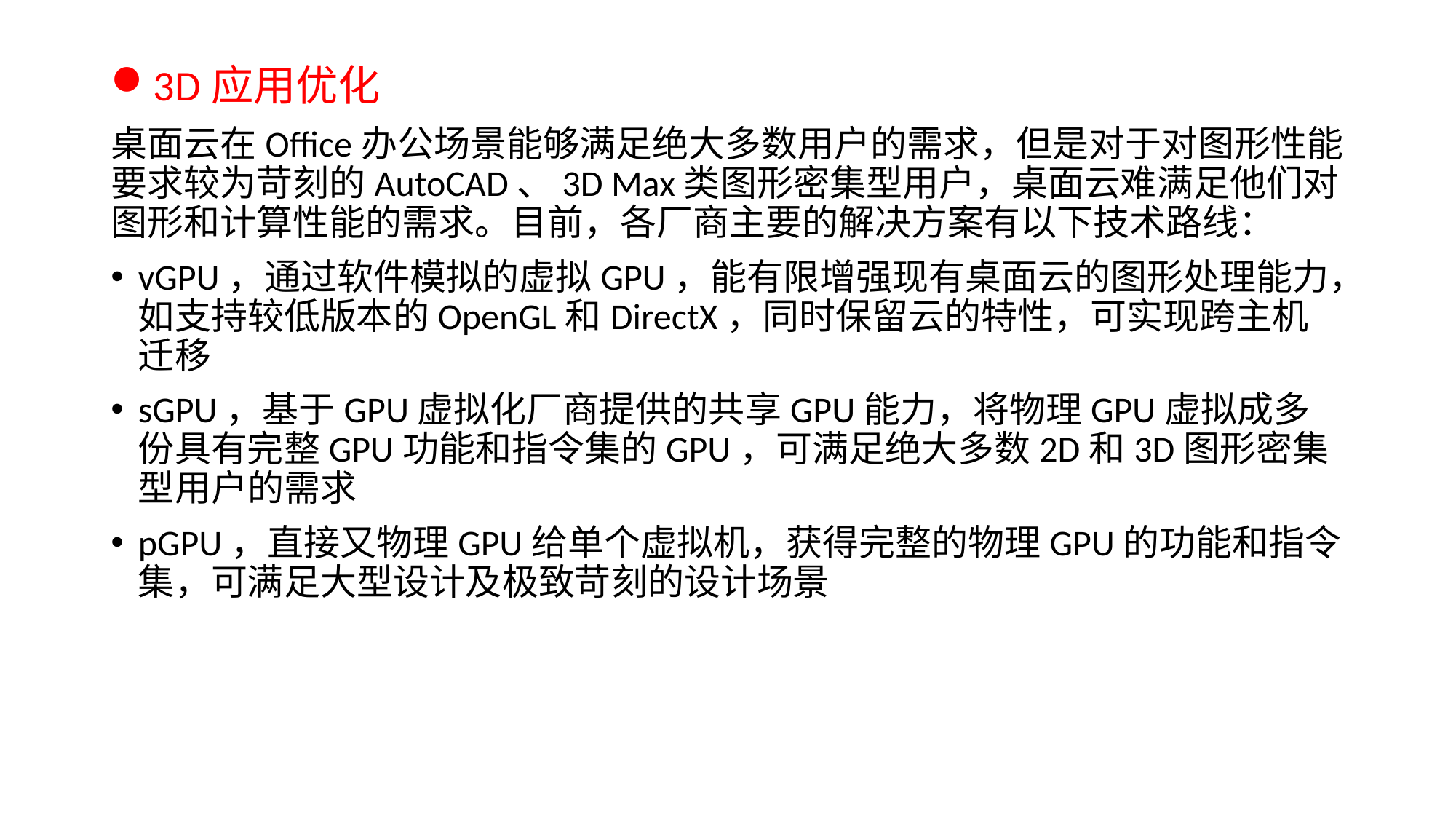

3D应用优化
桌面云在Office办公场景能够满足绝大多数用户的需求，但是对于对图形性能要求较为苛刻的AutoCAD、3D Max类图形密集型用户，桌面云难满足他们对图形和计算性能的需求。目前，各厂商主要的解决方案有以下技术路线：
vGPU，通过软件模拟的虚拟GPU，能有限增强现有桌面云的图形处理能力，如支持较低版本的OpenGL和DirectX，同时保留云的特性，可实现跨主机迁移
sGPU，基于GPU虚拟化厂商提供的共享GPU能力，将物理GPU虚拟成多份具有完整GPU功能和指令集的GPU，可满足绝大多数2D和3D图形密集型用户的需求
pGPU，直接又物理GPU给单个虚拟机，获得完整的物理GPU的功能和指令集，可满足大型设计及极致苛刻的设计场景